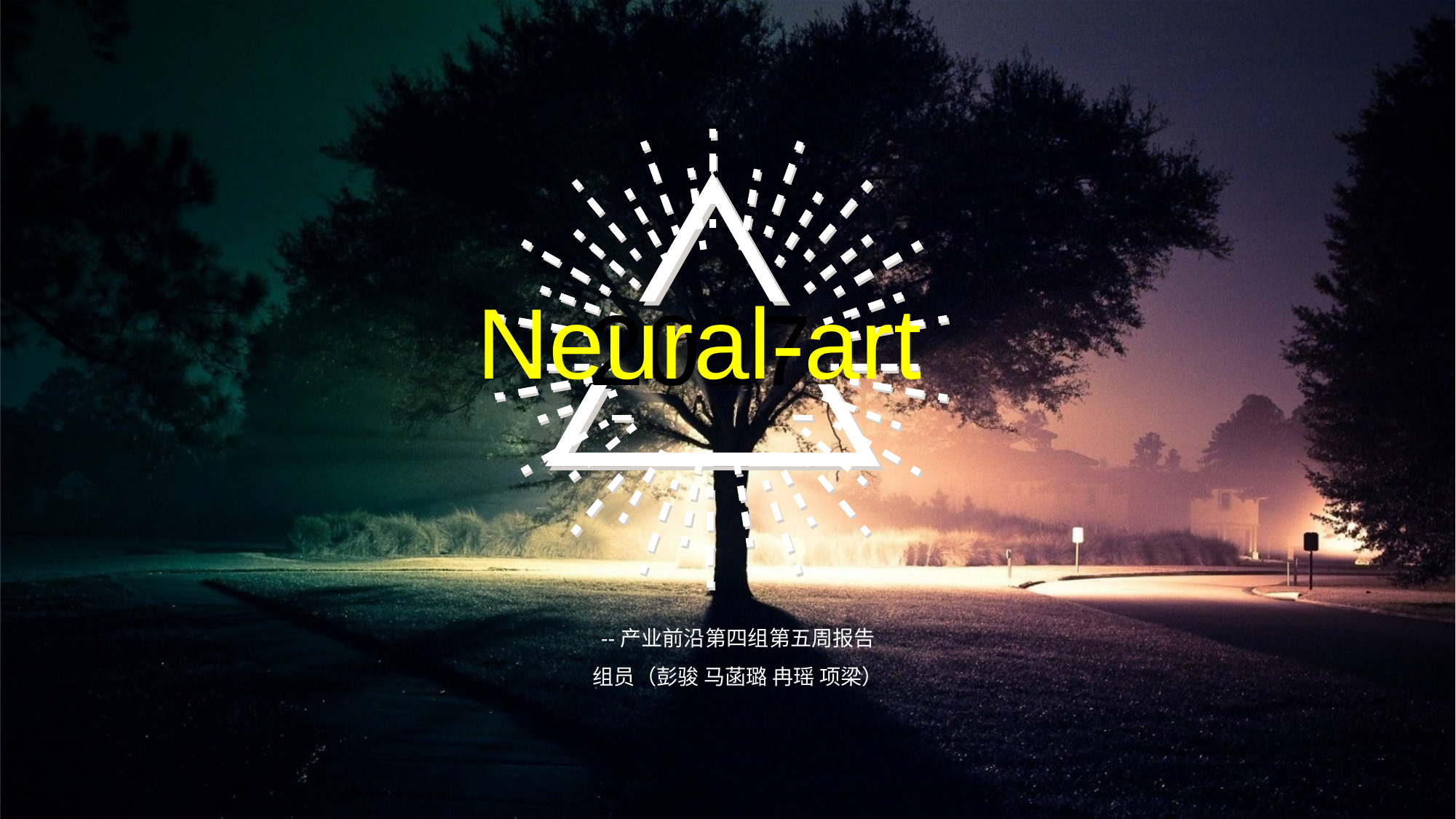

Neural-art

       2017
--产业前沿第四组第五周报告
组员（彭骏 马菡璐 冉瑶 项梁）